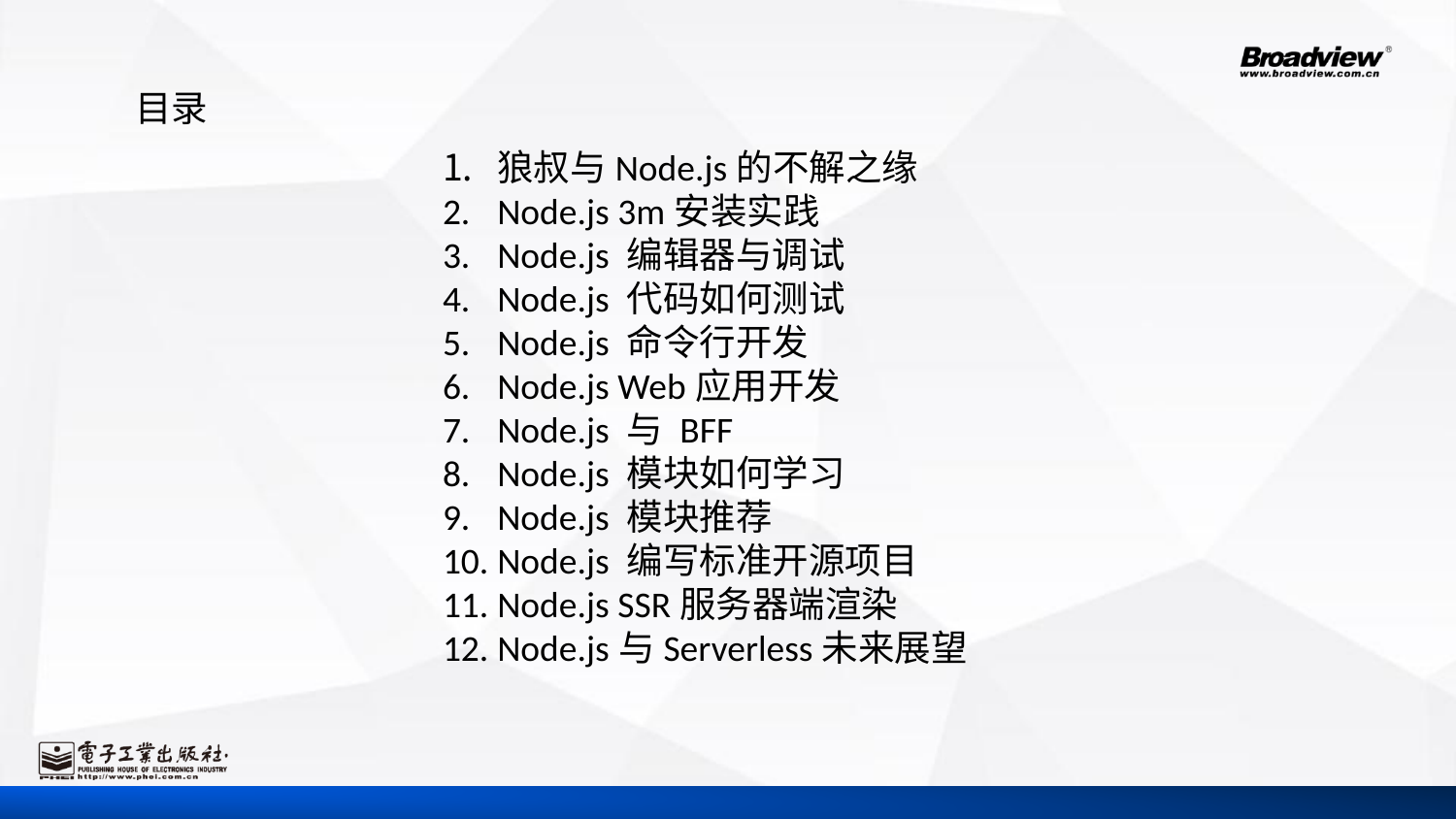

目录
狼叔与Node.js的不解之缘
Node.js 3m安装实践
Node.js 编辑器与调试
Node.js 代码如何测试
Node.js 命令行开发
Node.js Web应用开发
Node.js 与 BFF
Node.js 模块如何学习
Node.js 模块推荐
Node.js 编写标准开源项目
Node.js SSR服务器端渲染
Node.js与Serverless未来展望